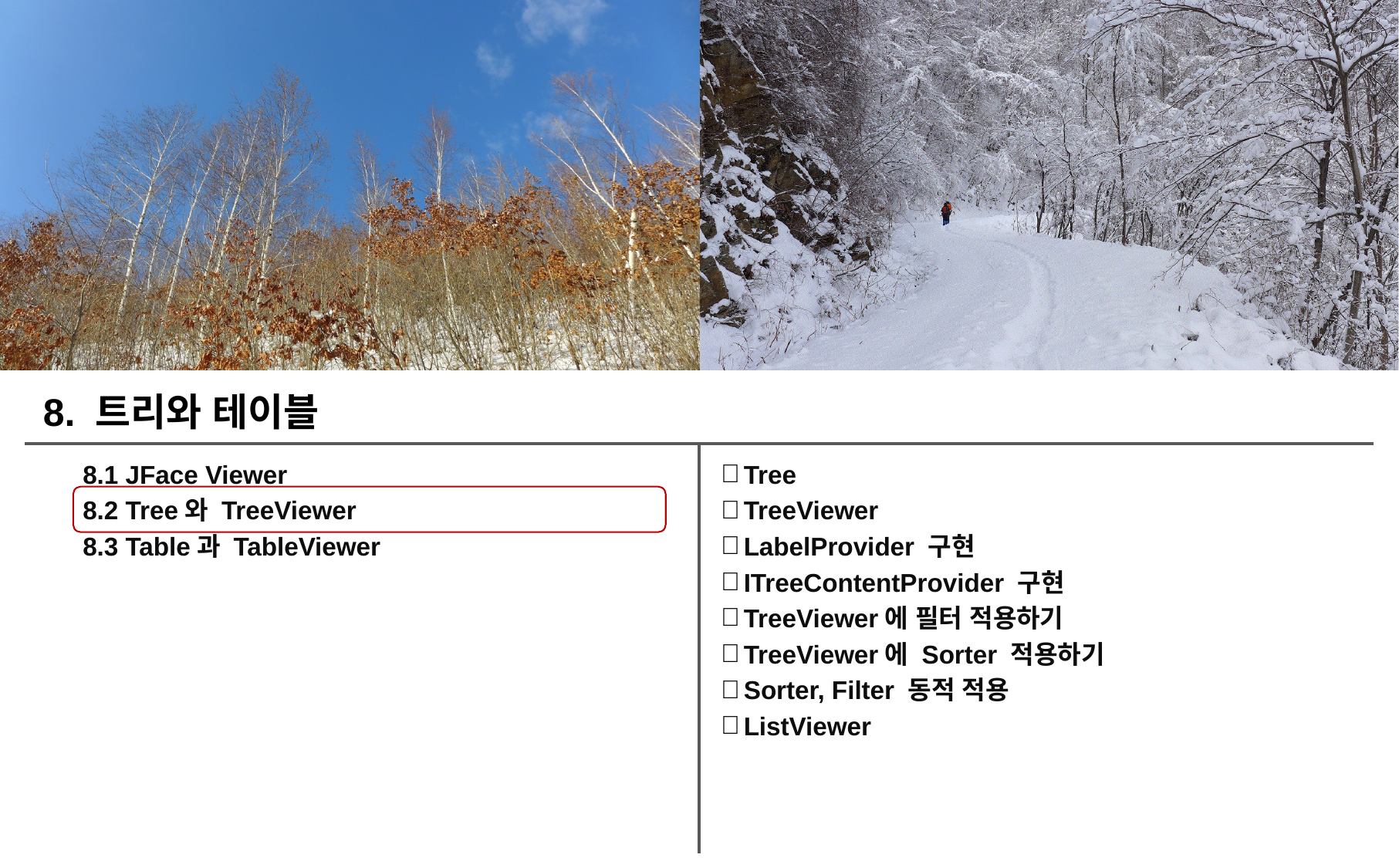

8. 트리와 테이블
8.1 JFace Viewer
8.2 Tree와 TreeViewer
8.3 Table과 TableViewer
Tree
TreeViewer
LabelProvider 구현
ITreeContentProvider 구현
TreeViewer에 필터 적용하기
TreeViewer에 Sorter 적용하기
Sorter, Filter 동적 적용
ListViewer